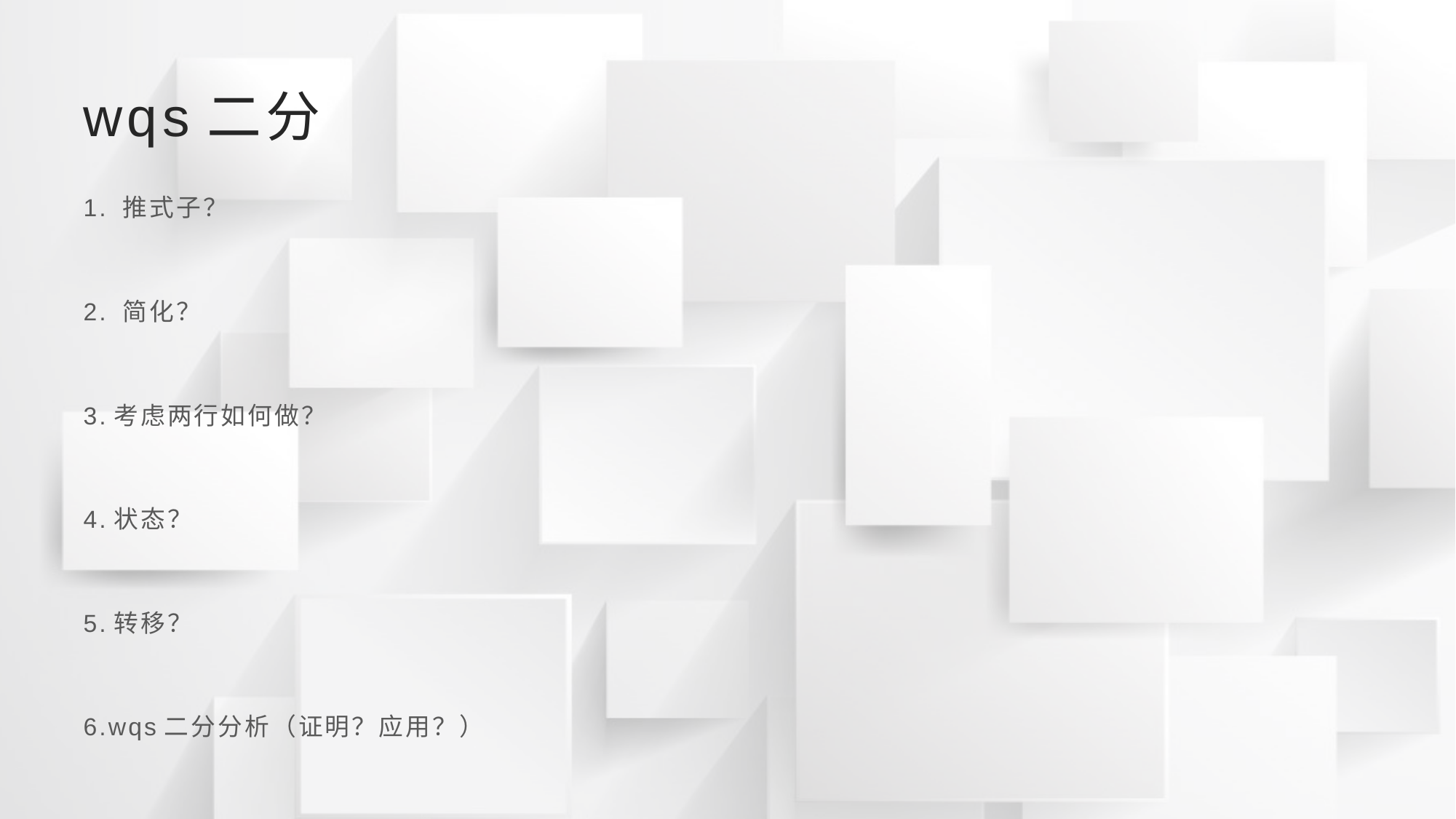

# wqs二分
1. 推式子？

2. 简化？

3.考虑两行如何做？

4.状态？

5.转移？

6.wqs二分分析（证明？应用？）